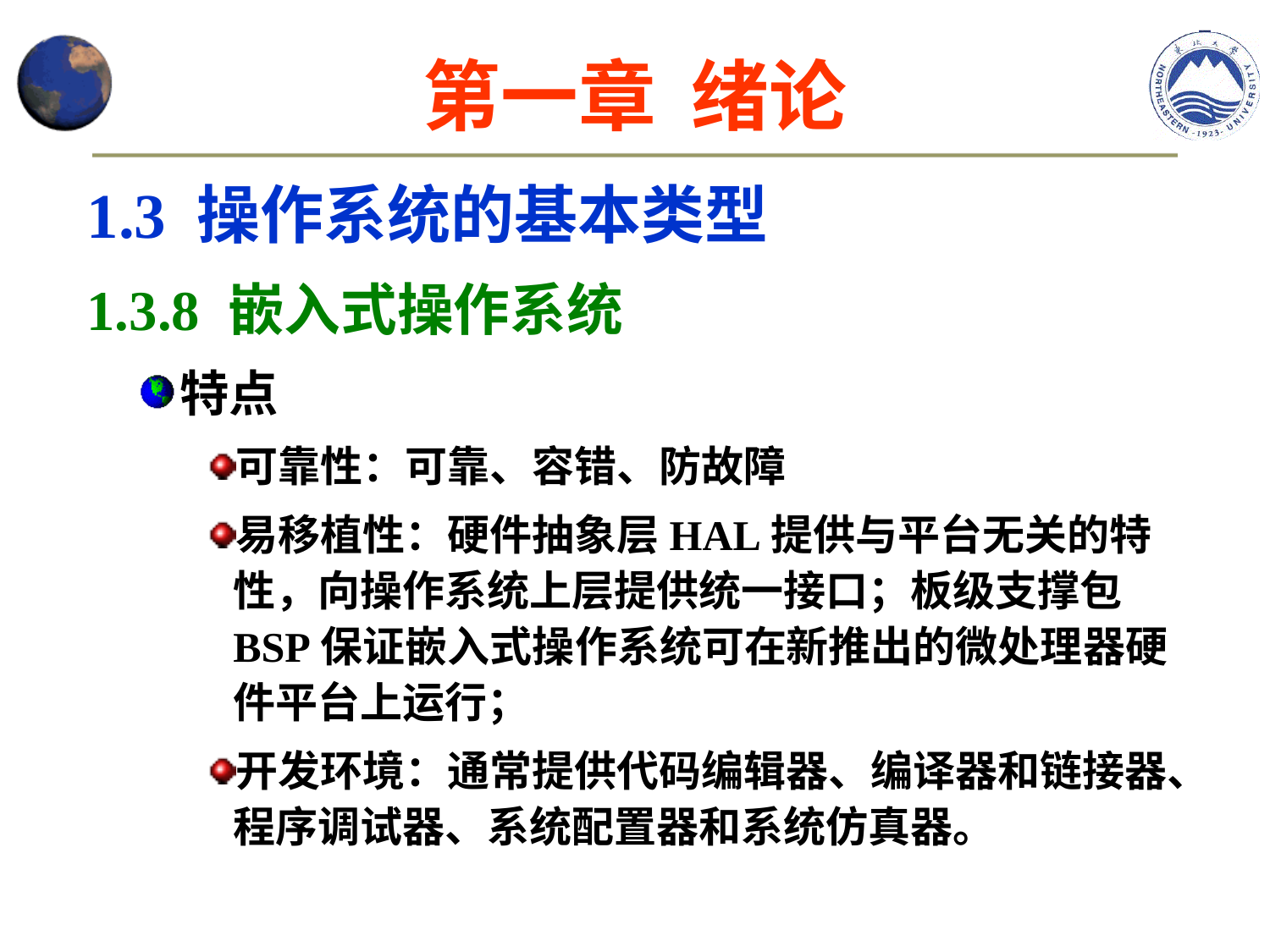

# 第一章  绪论
1.3 操作系统的基本类型
1.3.8 嵌入式操作系统
特点
可靠性：可靠、容错、防故障
易移植性：硬件抽象层HAL提供与平台无关的特性，向操作系统上层提供统一接口；板级支撑包BSP保证嵌入式操作系统可在新推出的微处理器硬件平台上运行；
开发环境：通常提供代码编辑器、编译器和链接器、程序调试器、系统配置器和系统仿真器。